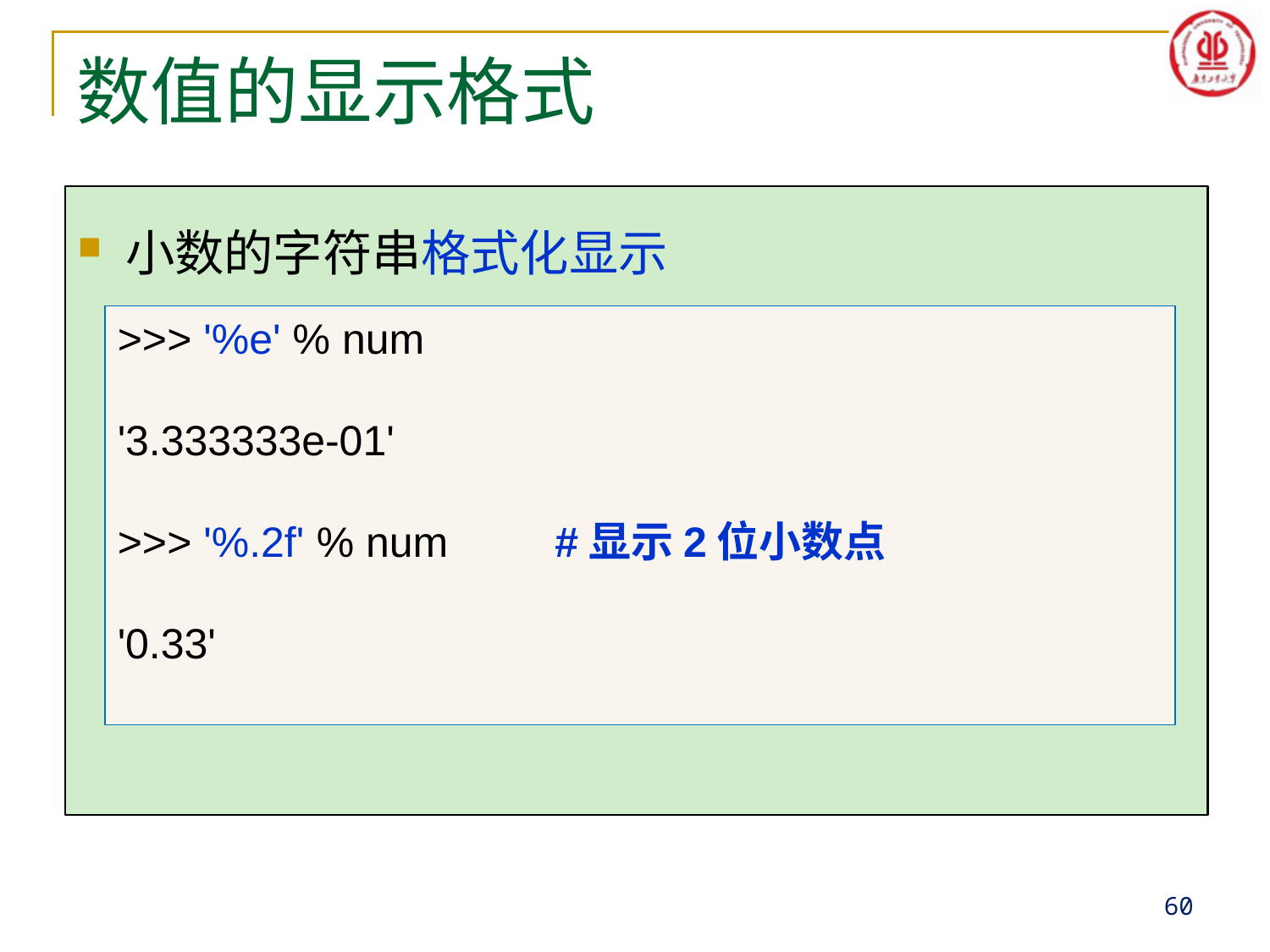

# 数值的显示格式
小数的字符串格式化显示

>>> '%e' % num

'3.333333e-01'

>>> '%.2f' % num         #显示2位小数点

'0.33'

60